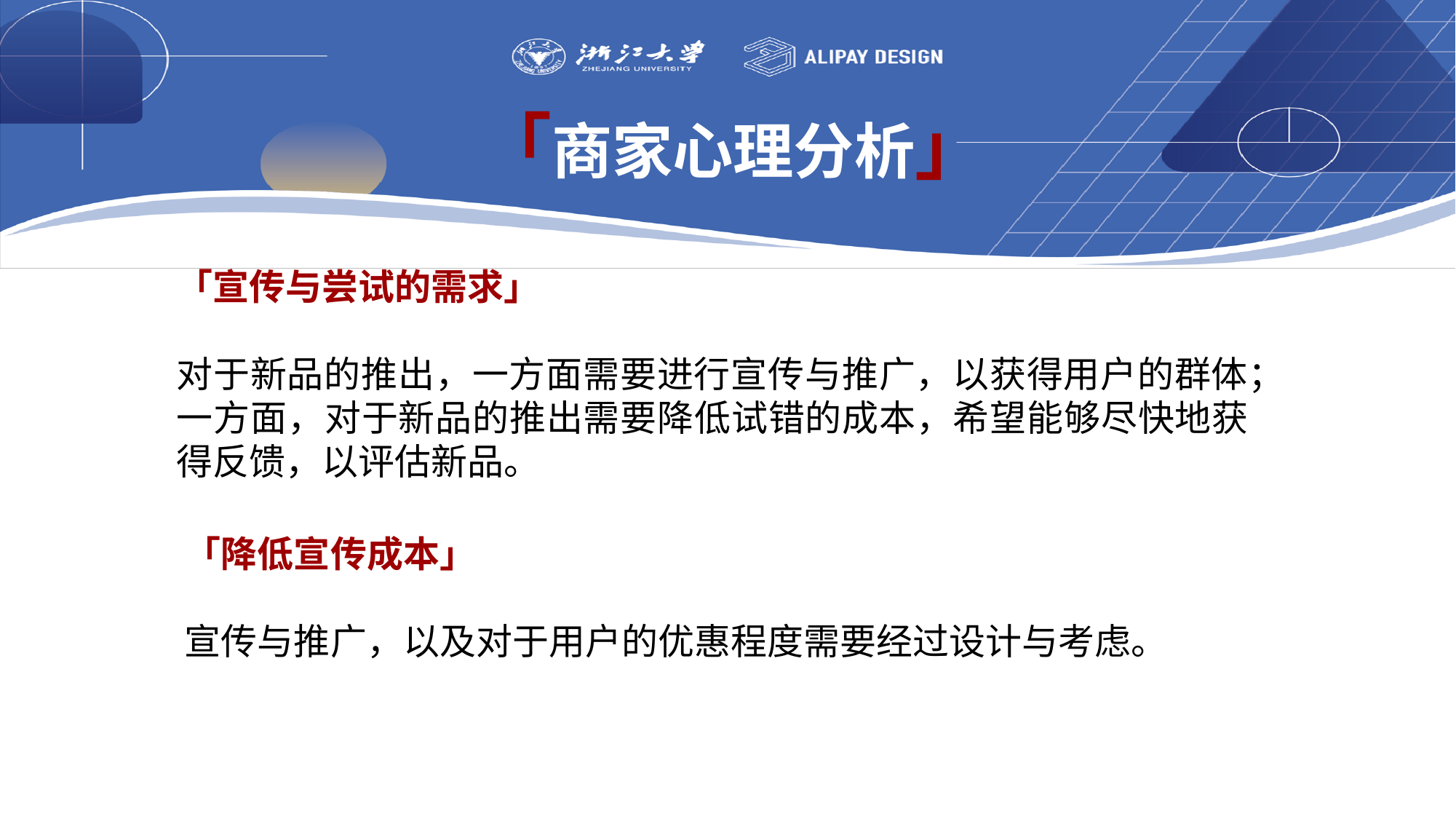

「商家心理分析」

「宣传与尝试的需求」

对于新品的推出，一方面需要进行宣传与推广，以获得用户的群体；一方面，对于新品的推出需要降低试错的成本，希望能够尽快地获得反馈，以评估新品。

「降低宣传成本」

宣传与推广，以及对于用户的优惠程度需要经过设计与考虑。